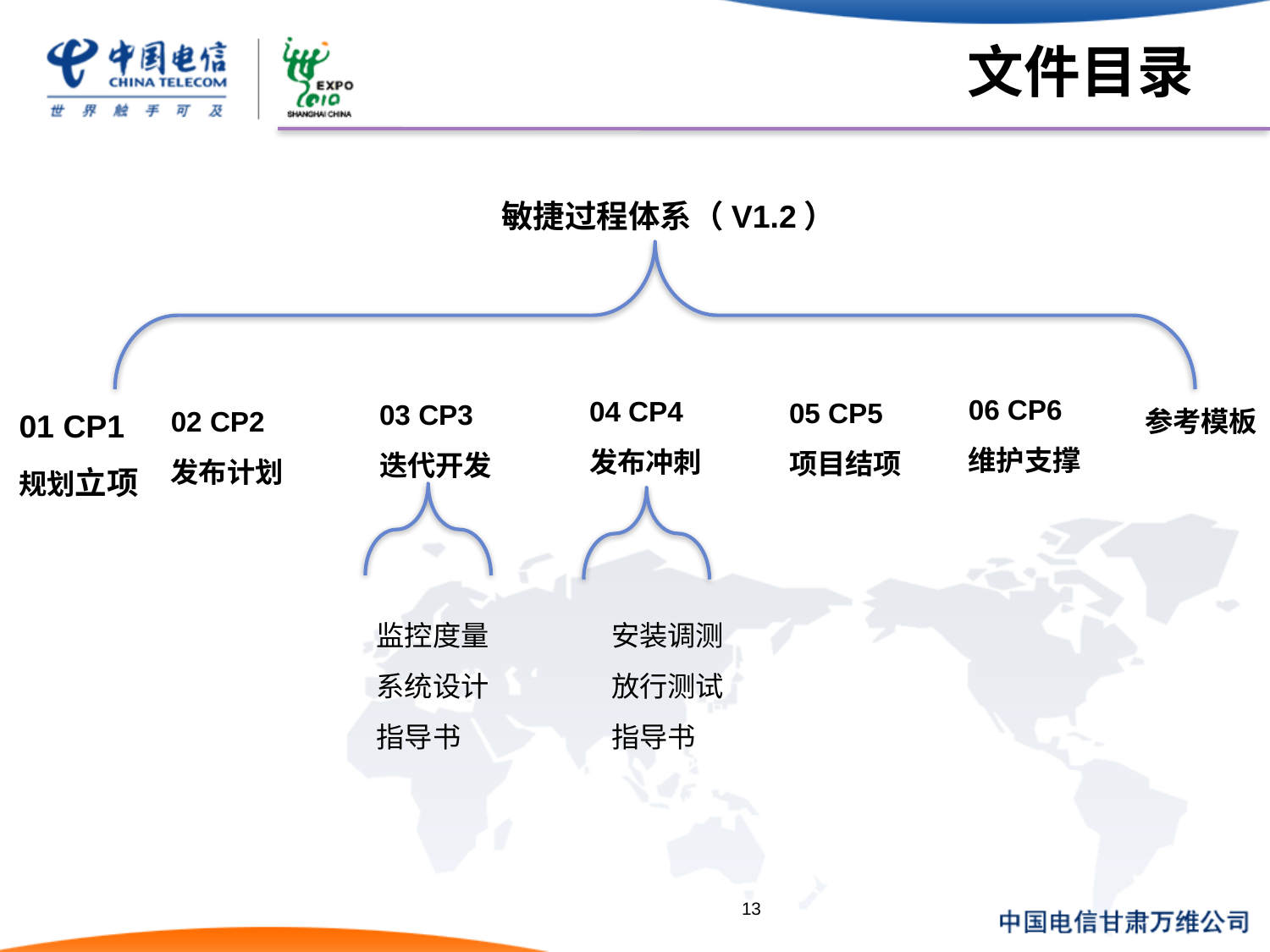

# 文件目录
敏捷过程体系（V1.2）
06 CP6维护支撑
04 CP4发布冲刺
05 CP5项目结项
03 CP3迭代开发
01 CP1规划立项
02 CP2发布计划
参考模板

监控度量
系统设计
指导书
安装调测放行测试指导书
13